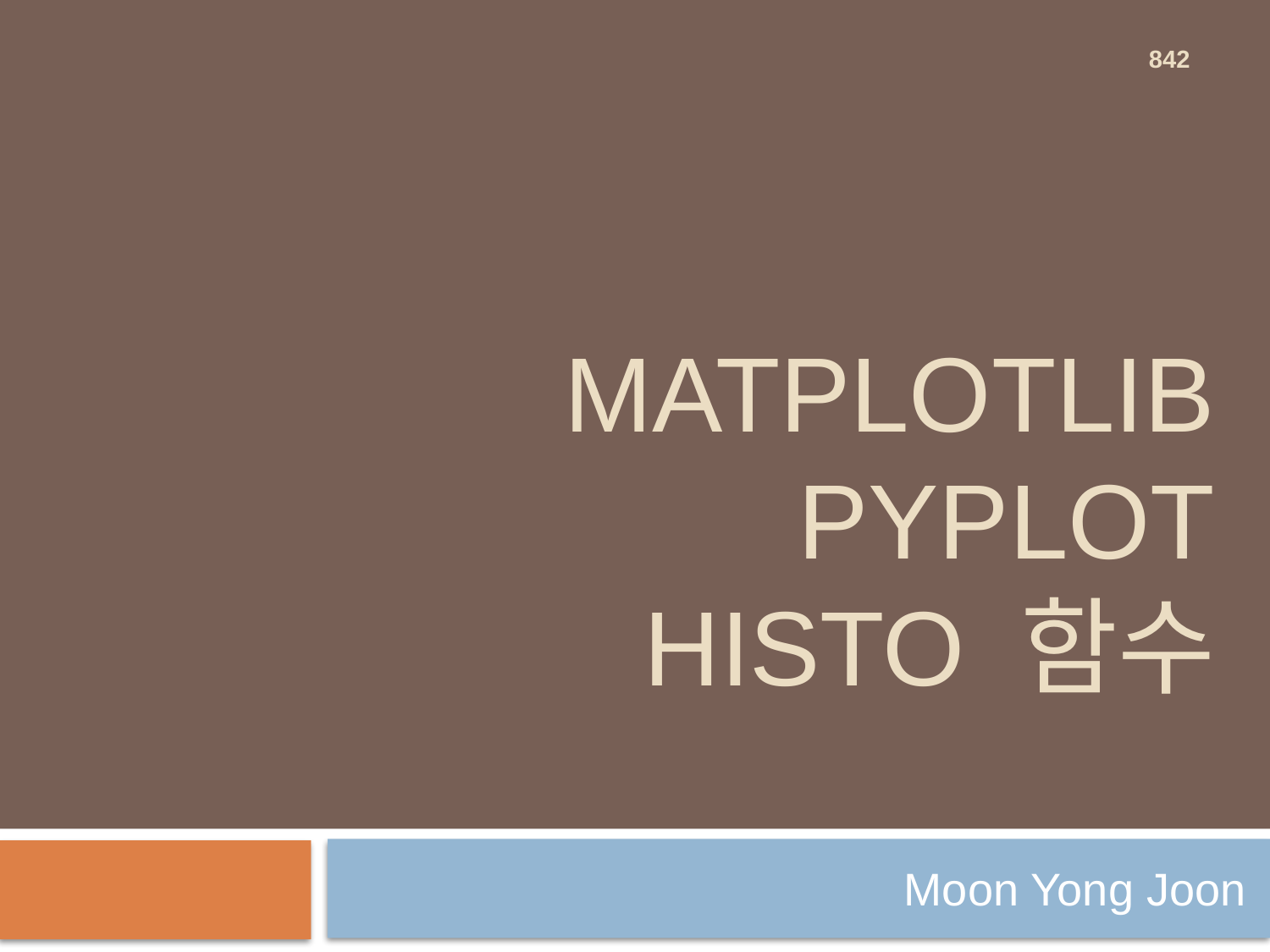

842
# MatPLOTLIB pyplot histo 함수
Moon Yong Joon